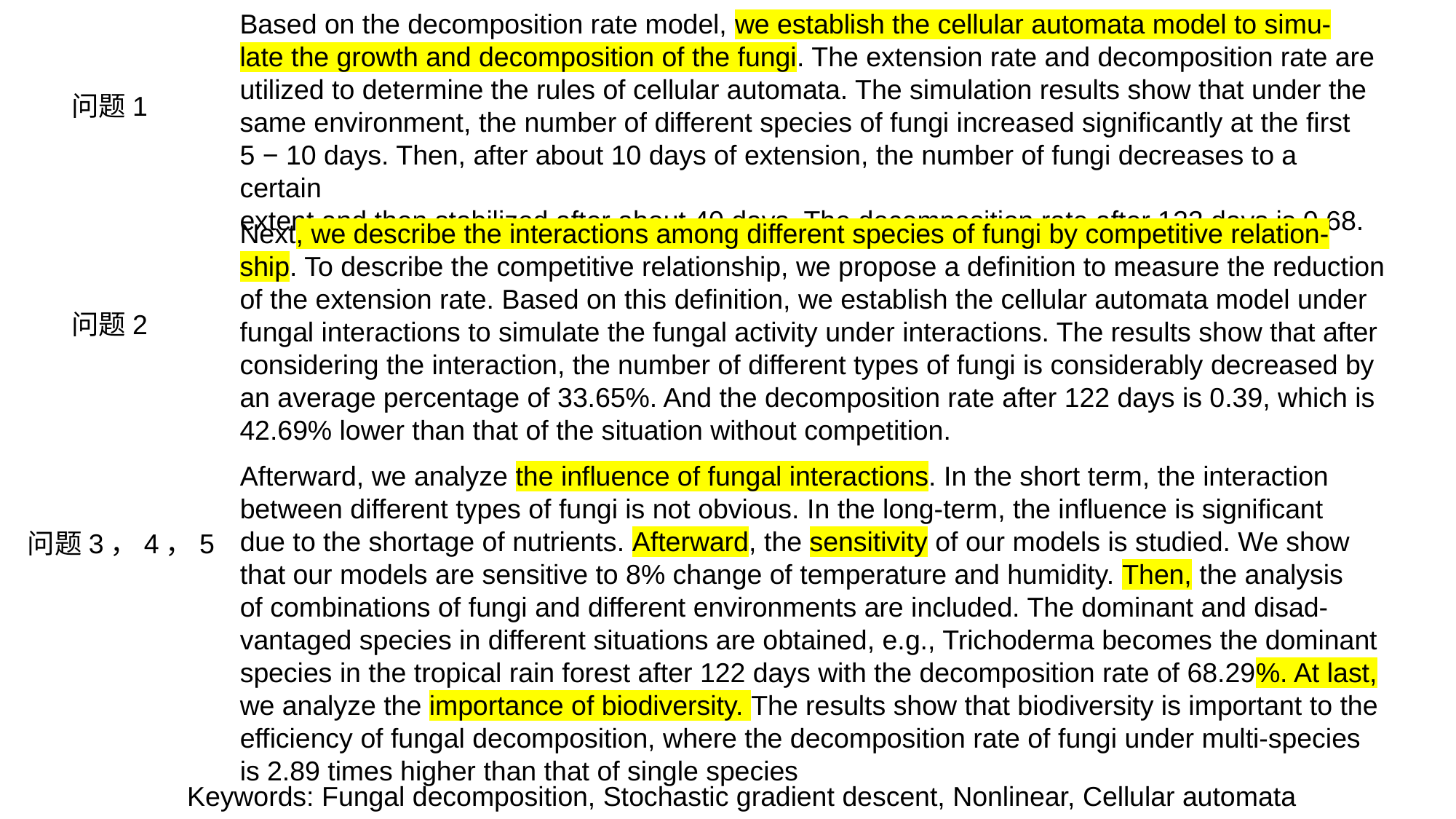

Based on the decomposition rate model, we establish the cellular automata model to simu-
late the growth and decomposition of the fungi. The extension rate and decomposition rate are
utilized to determine the rules of cellular automata. The simulation results show that under the
same environment, the number of different species of fungi increased significantly at the first
5 − 10 days. Then, after about 10 days of extension, the number of fungi decreases to a certain
extent and then stabilized after about 40 days. The decomposition rate after 122 days is 0.68.
问题1
Next, we describe the interactions among different species of fungi by competitive relation-
ship. To describe the competitive relationship, we propose a definition to measure the reduction
of the extension rate. Based on this definition, we establish the cellular automata model under
fungal interactions to simulate the fungal activity under interactions. The results show that after
considering the interaction, the number of different types of fungi is considerably decreased by
an average percentage of 33.65%. And the decomposition rate after 122 days is 0.39, which is
42.69% lower than that of the situation without competition.
问题2
Afterward, we analyze the influence of fungal interactions. In the short term, the interaction
between different types of fungi is not obvious. In the long-term, the influence is significant
due to the shortage of nutrients. Afterward, the sensitivity of our models is studied. We show
that our models are sensitive to 8% change of temperature and humidity. Then, the analysis
of combinations of fungi and different environments are included. The dominant and disad-
vantaged species in different situations are obtained, e.g., Trichoderma becomes the dominant
species in the tropical rain forest after 122 days with the decomposition rate of 68.29%. At last,
we analyze the importance of biodiversity. The results show that biodiversity is important to the
efficiency of fungal decomposition, where the decomposition rate of fungi under multi-species
is 2.89 times higher than that of single species
问题3，4，5
Keywords: Fungal decomposition, Stochastic gradient descent, Nonlinear, Cellular automata